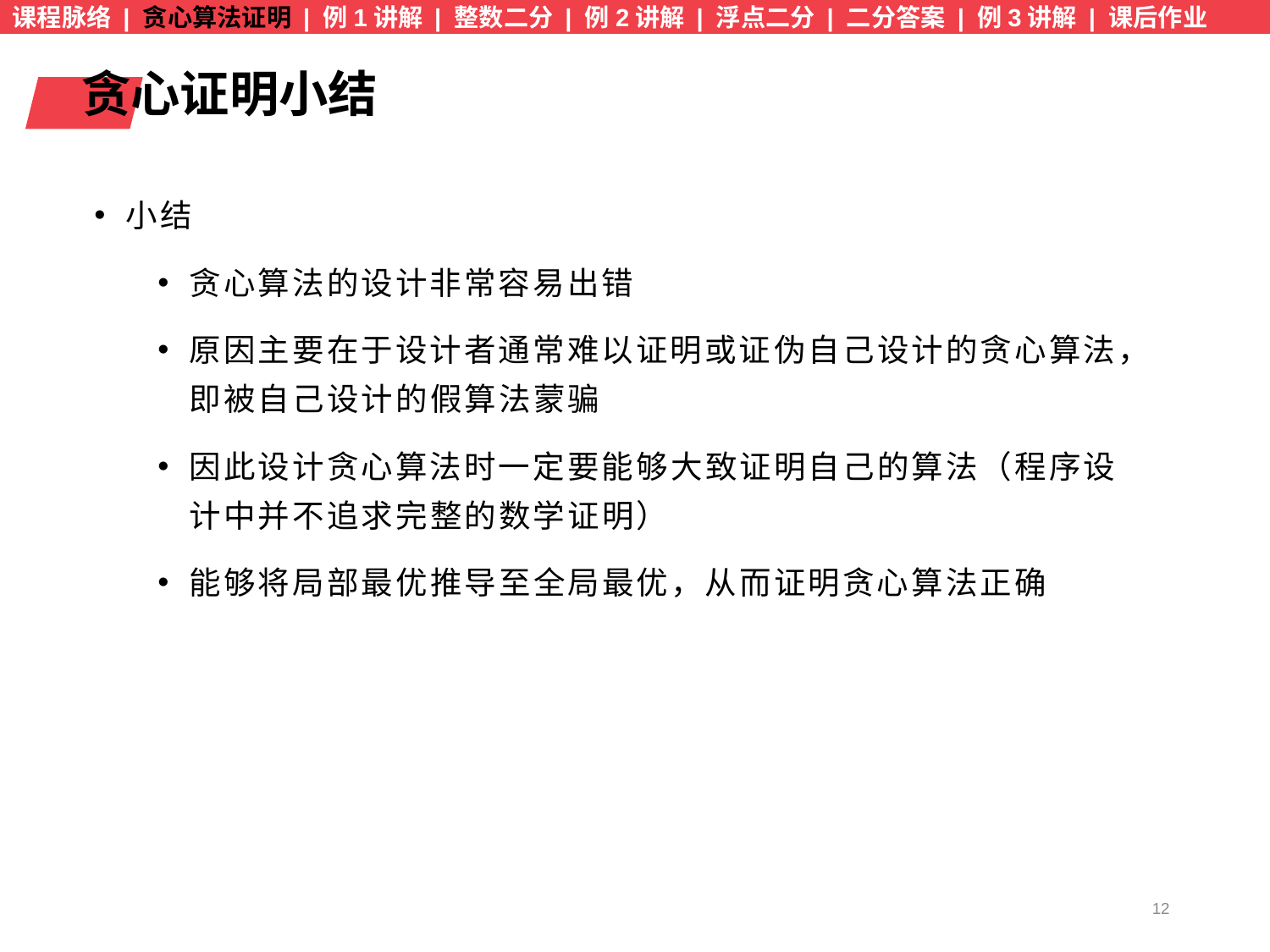

课程脉络 | 贪心算法证明 | 例1讲解 | 整数二分 | 例2讲解 | 浮点二分 | 二分答案 | 例3讲解 | 课后作业
贪心证明小结

小结
贪心算法的设计非常容易出错
原因主要在于设计者通常难以证明或证伪自己设计的贪心算法，即被自己设计的假算法蒙骗
因此设计贪心算法时一定要能够大致证明自己的算法（程序设计中并不追求完整的数学证明）
能够将局部最优推导至全局最优，从而证明贪心算法正确

12